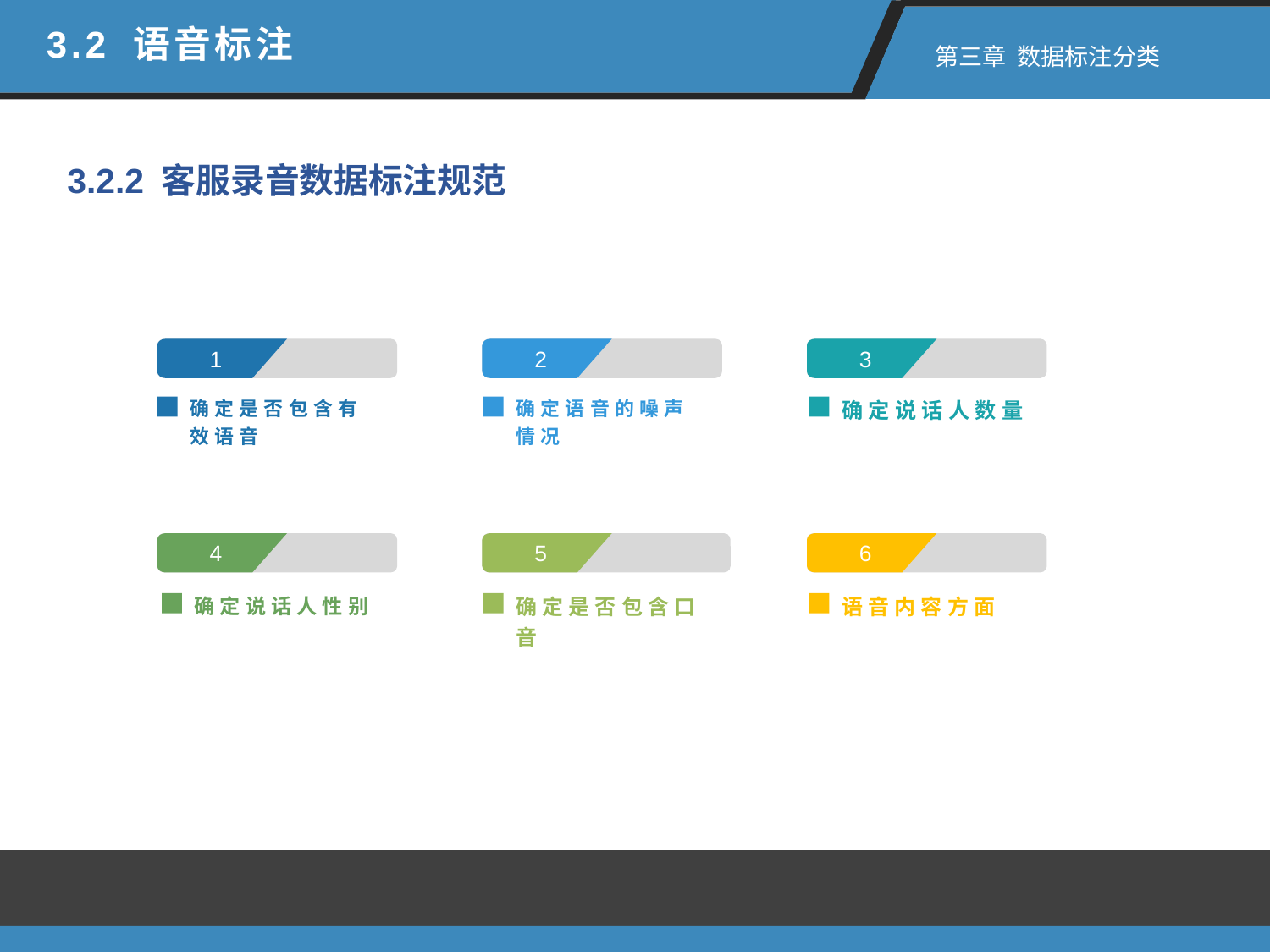

3.2 语音标注
  第三章  数据标注分类
3.2.2 客服录音数据标注规范
1

2

3
确定是否包含有效语音
确定语音的噪声情况
确定说话人数量

4

5

6
确定说话人性别
确定是否包含口音
语音内容方面